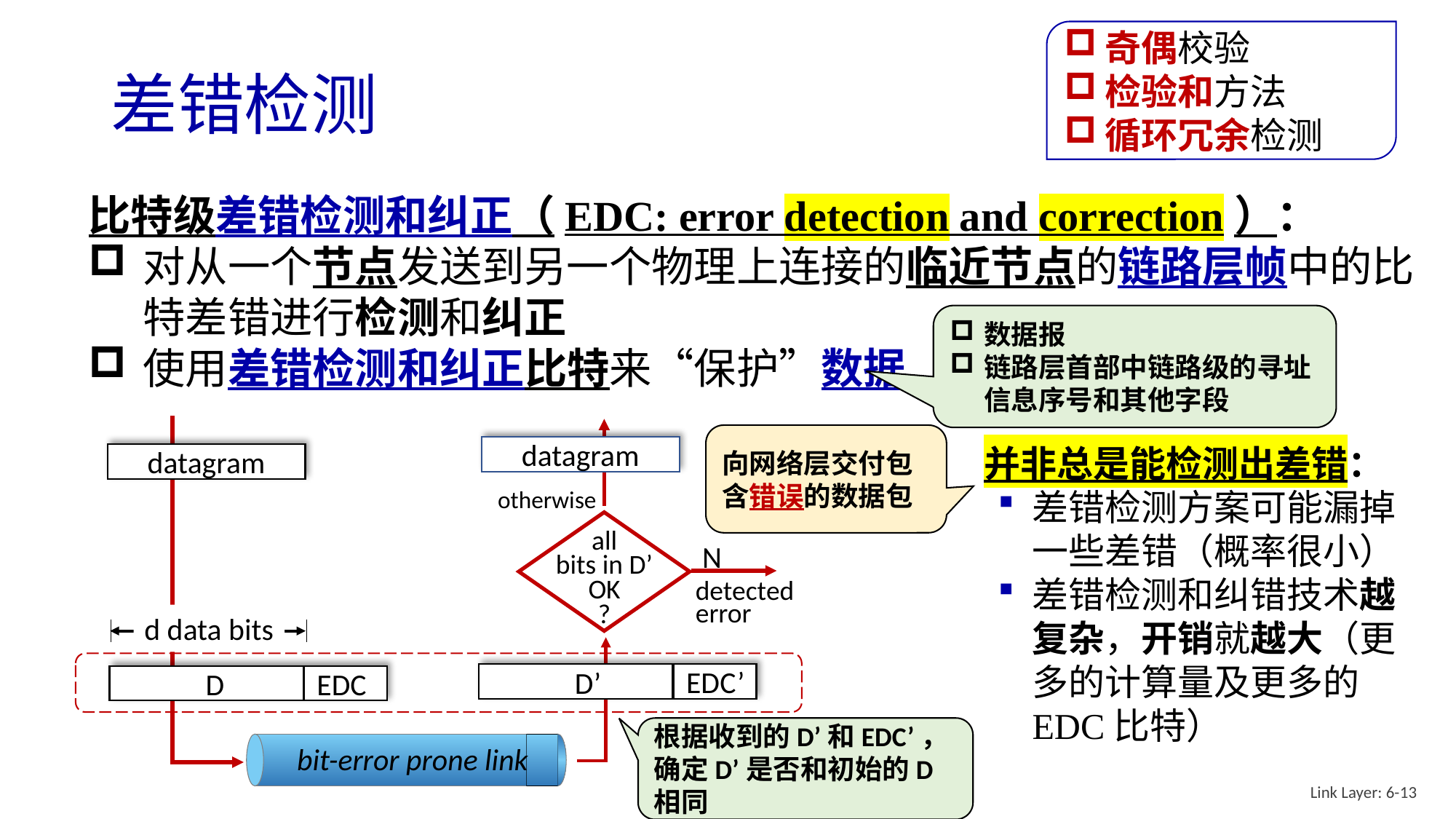

奇偶校验
检验和方法
循环冗余检测
# 差错检测
比特级差错检测和纠正（EDC: error detection and correction）：
对从一个节点发送到另一个物理上连接的临近节点的链路层帧中的比特差错进行检测和纠正
使用差错检测和纠正比特来“保护”数据
数据报
链路层首部中链路级的寻址信息序号和其他字段

datagram

otherwise
向网络层交付包含错误的数据包
并非总是能检测出差错：
差错检测方案可能漏掉一些差错（概率很小）
差错检测和纠错技术越复杂，开销就越大（更多的计算量及更多的EDC比特）
datagram

all
bits in D’
OK
?
N
detected
error
d data bits

EDC
D

EDC’
D’

根据收到的D’和EDC’，确定D’是否和初始的D相同

bit-error prone link
Link Layer: 6-13